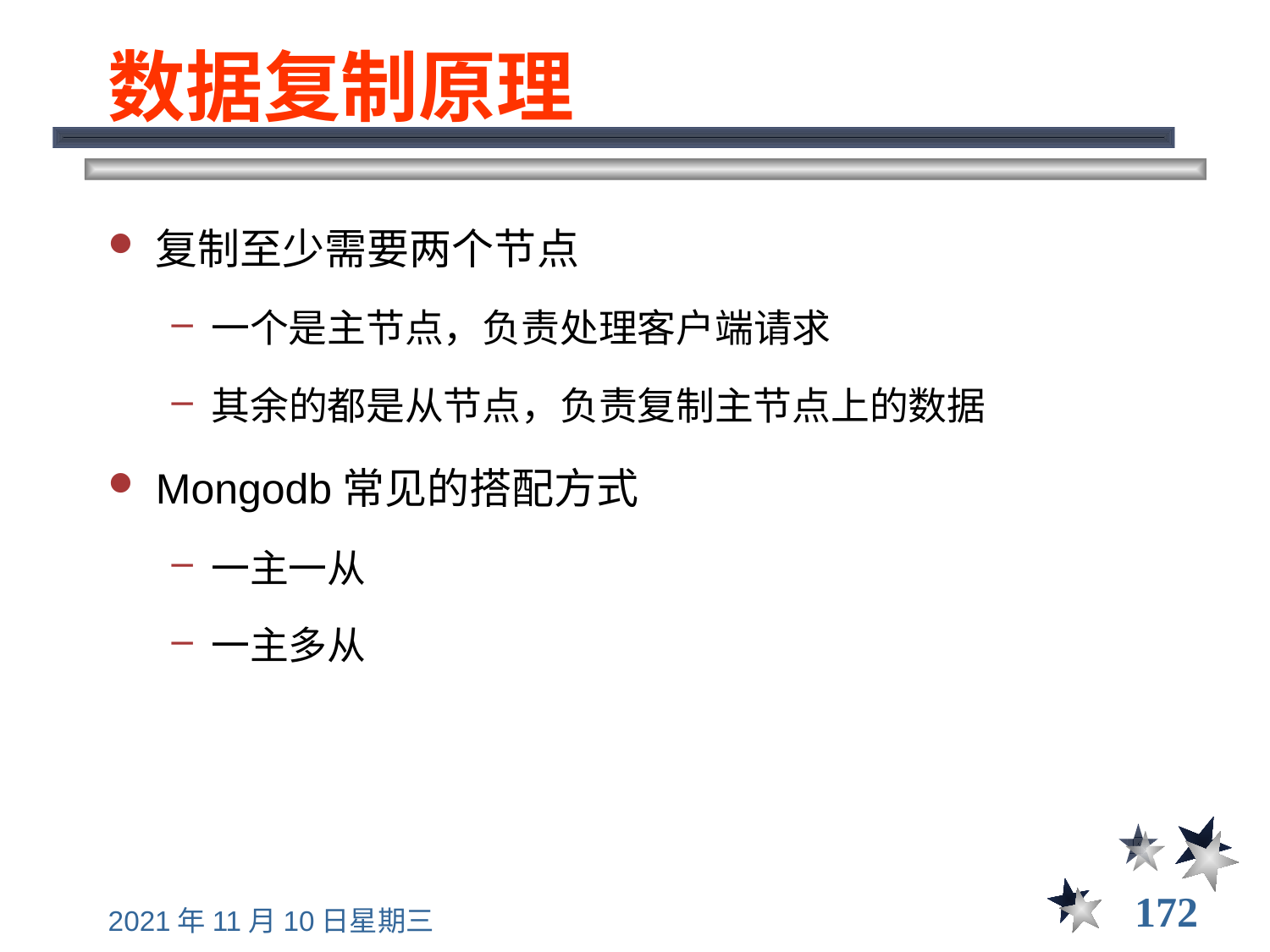

# 数据复制原理
复制至少需要两个节点
一个是主节点，负责处理客户端请求
其余的都是从节点，负责复制主节点上的数据
Mongodb常见的搭配方式
一主一从
一主多从
172
2021年11月10日星期三
大数据管理----前言